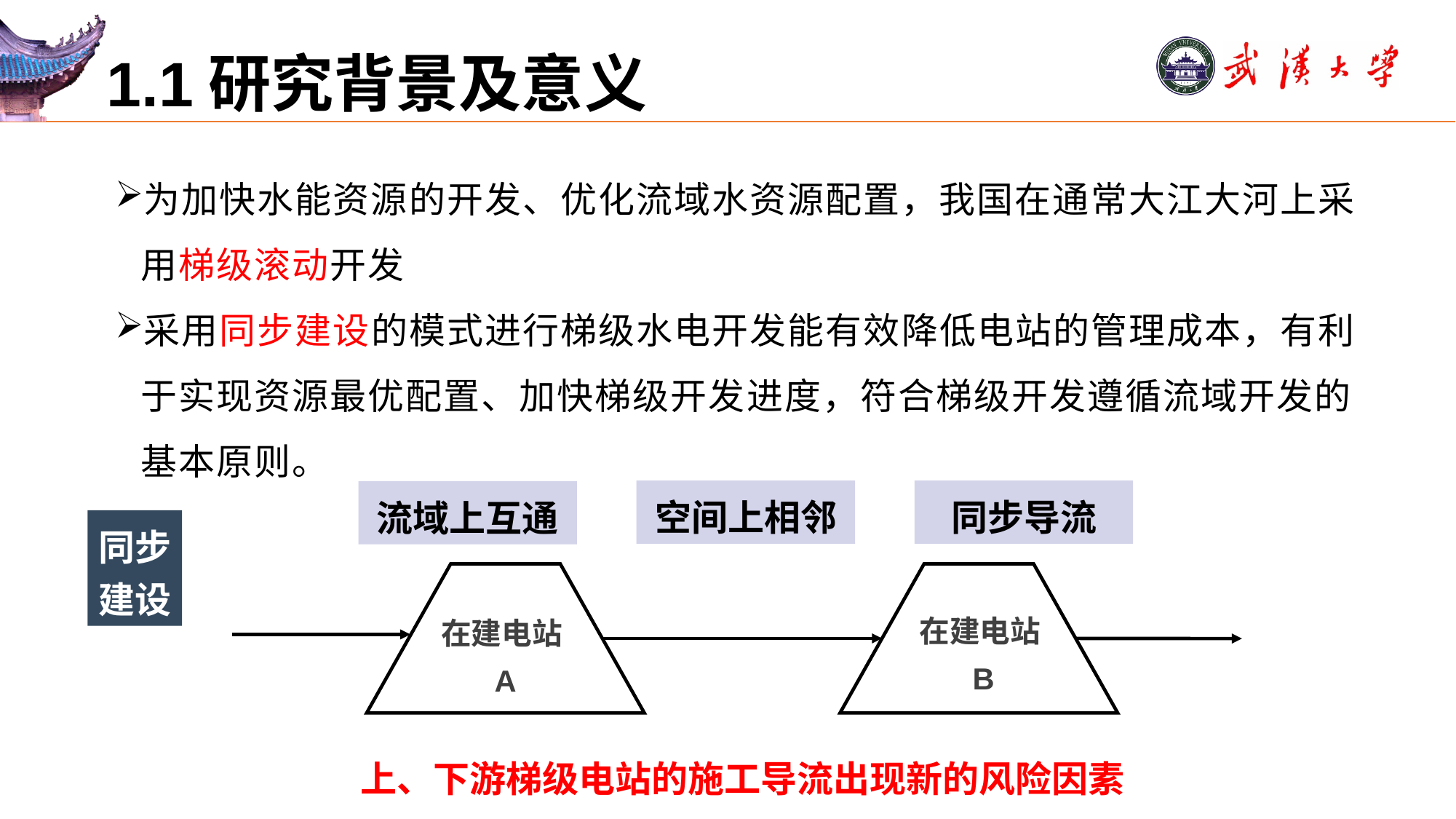

# 1.1研究背景及意义
为加快水能资源的开发、优化流域水资源配置，我国在通常大江大河上采用梯级滚动开发
采用同步建设的模式进行梯级水电开发能有效降低电站的管理成本，有利于实现资源最优配置、加快梯级开发进度，符合梯级开发遵循流域开发的基本原则。
空间上相邻
同步导流
流域上互通
同步建设

在建电站B
在建电站A
上、下游梯级电站的施工导流出现新的风险因素